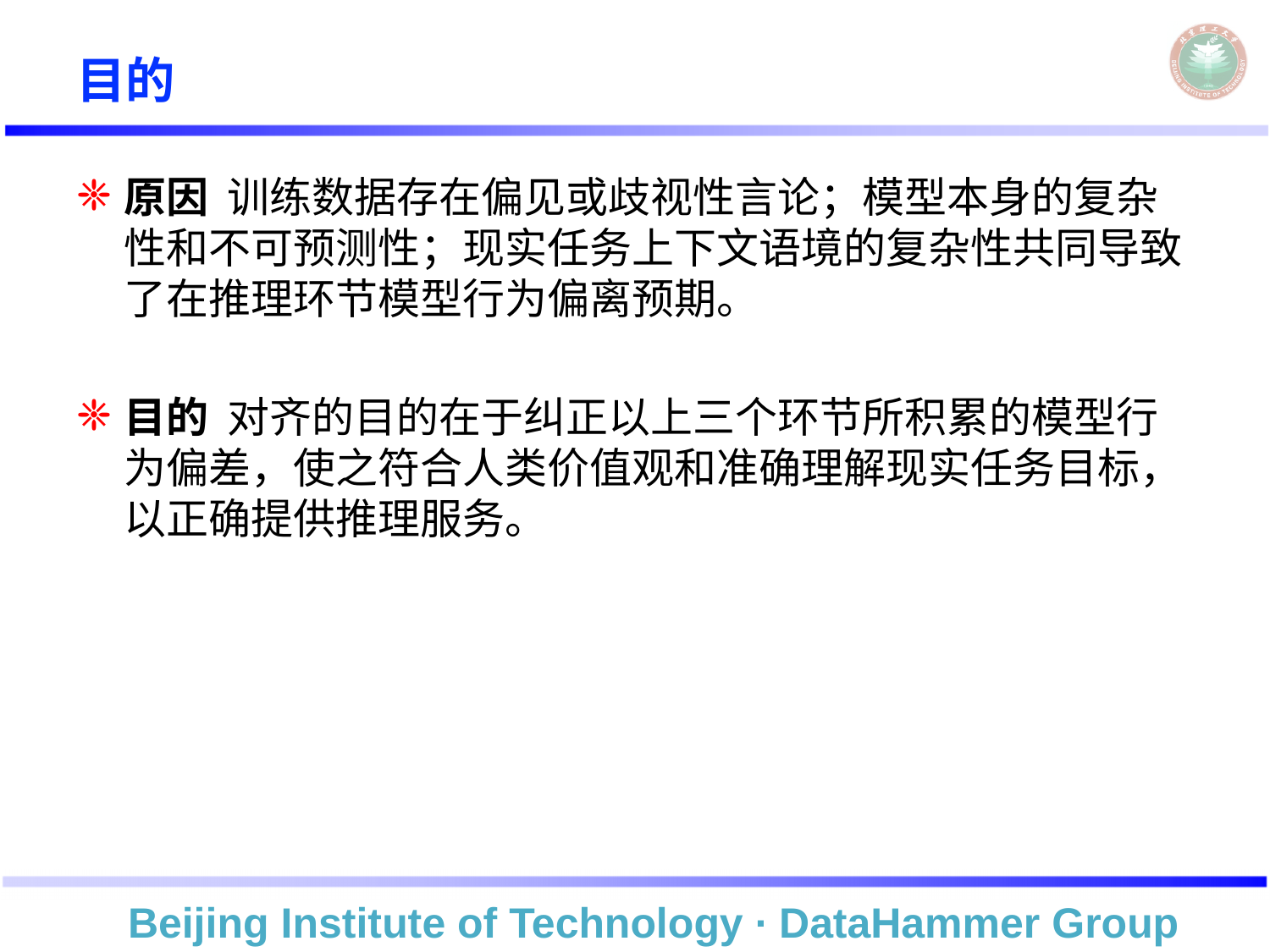

# 目的
原因  训练数据存在偏见或歧视性言论；模型本身的复杂性和不可预测性；现实任务上下文语境的复杂性共同导致了在推理环节模型行为偏离预期。

目的  对齐的目的在于纠正以上三个环节所积累的模型行为偏差，使之符合人类价值观和准确理解现实任务目标，以正确提供推理服务。